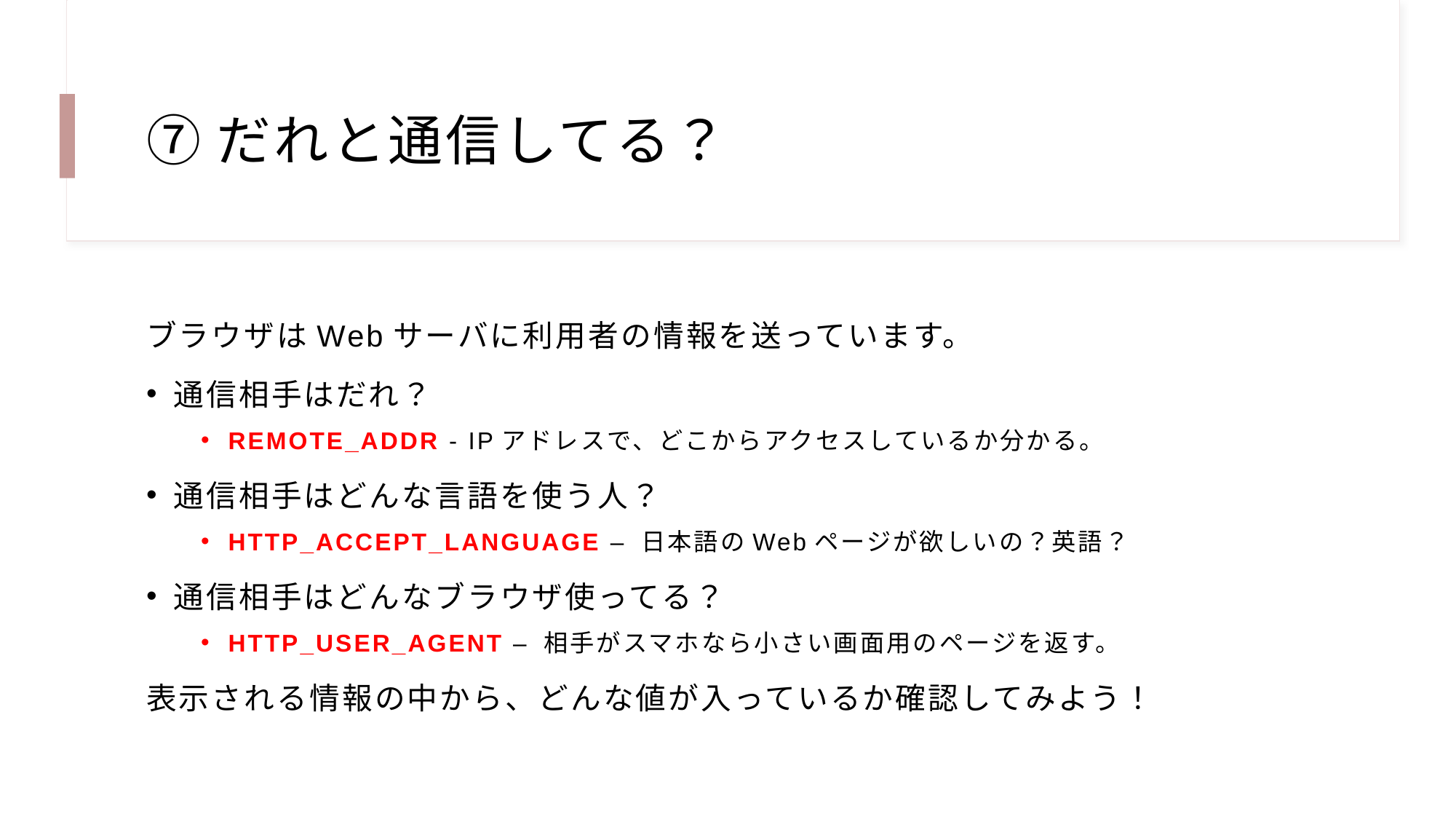

# ⑦だれと通信してる？
ブラウザはWebサーバに利用者の情報を送っています。
通信相手はだれ？
REMOTE_ADDR - IPアドレスで、どこからアクセスしているか分かる。
通信相手はどんな言語を使う人？
HTTP_ACCEPT_LANGUAGE – 日本語のWebページが欲しいの？英語？
通信相手はどんなブラウザ使ってる？
HTTP_USER_AGENT – 相手がスマホなら小さい画面用のページを返す。
表示される情報の中から、どんな値が入っているか確認してみよう！